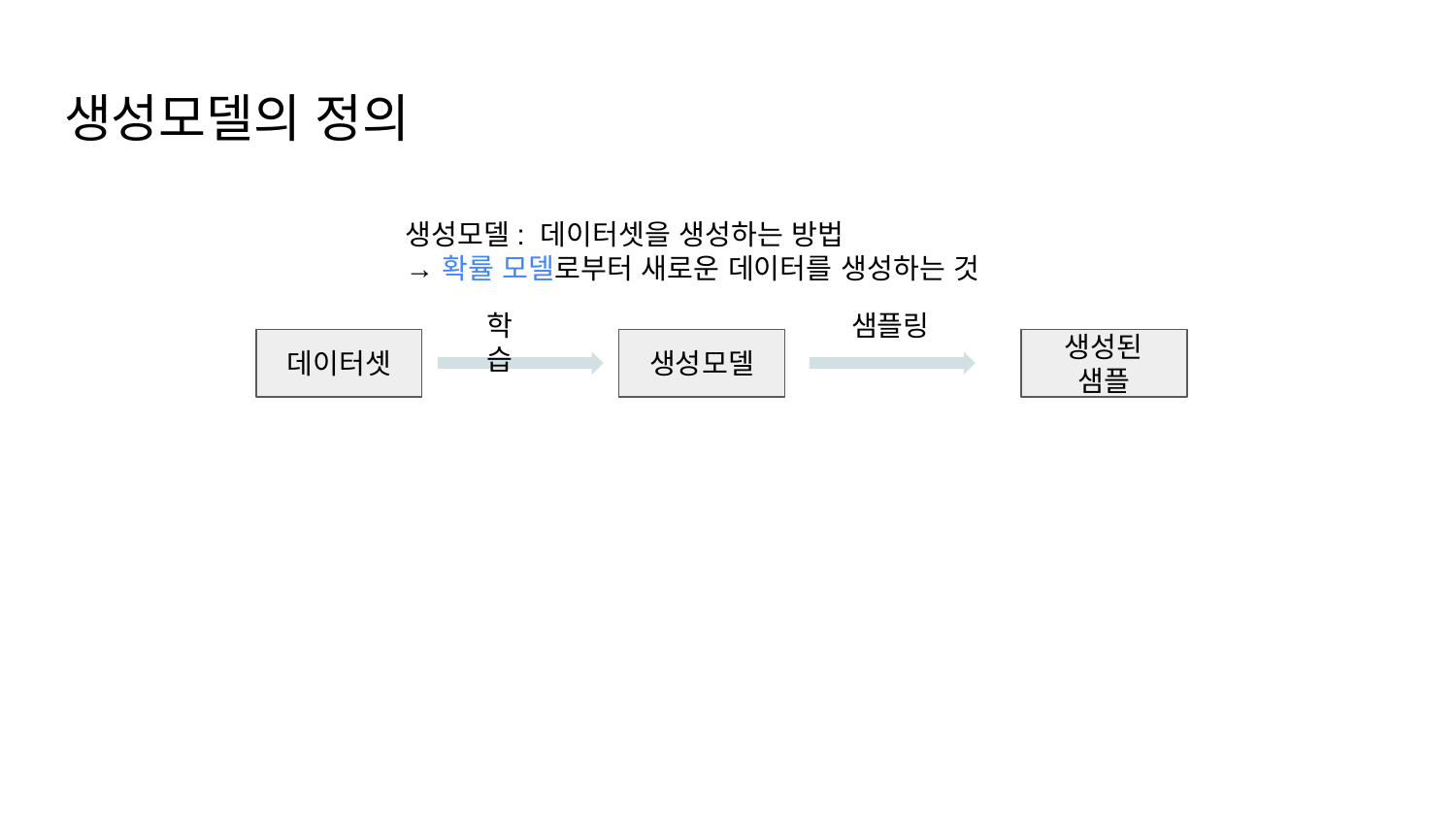

# 생성모델의 정의
생성모델: 데이터셋을 생성하는 방법
→ 확률 모델로부터 새로운 데이터를 생성하는 것
학습
샘플링
데이터셋
생성모델
생성된 샘플